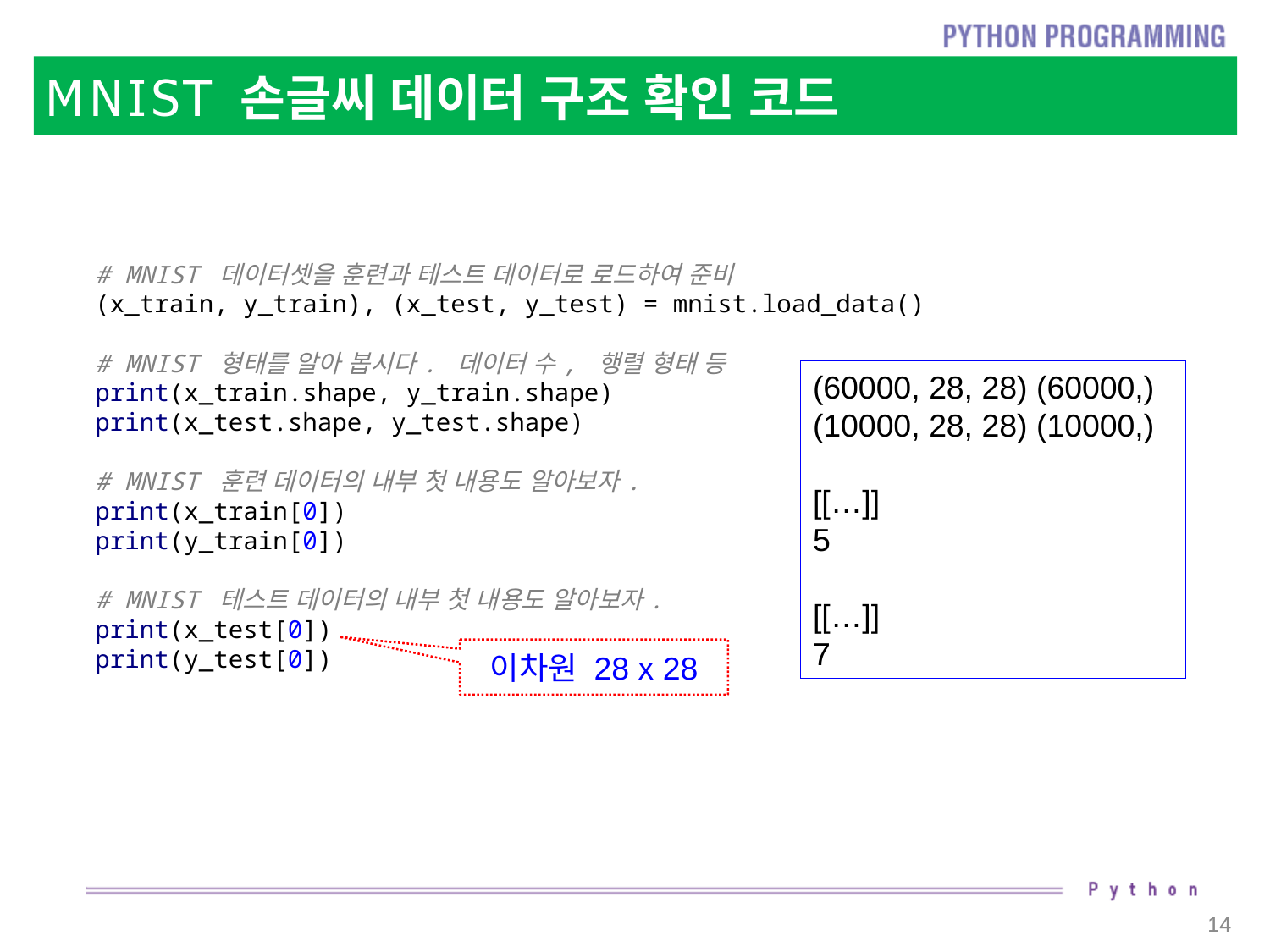

# MNIST 손글씨 데이터 구조 확인 코드

# MNIST 데이터셋을 훈련과 테스트 데이터로 로드하여 준비 (x_train, y_train), (x_test, y_test) = mnist.load_data() # MNIST 형태를 알아 봅시다. 데이터 수, 행렬 형태 등 print(x_train.shape, y_train.shape) print(x_test.shape, y_test.shape) # MNIST 훈련 데이터의 내부 첫 내용도 알아보자. print(x_train[0]) print(y_train[0]) # MNIST 테스트 데이터의 내부 첫 내용도 알아보자. print(x_test[0]) print(y_test[0])
(60000, 28, 28) (60000,)
(10000, 28, 28) (10000,)

[[…]]
5

[[…]]
7
이차원 28 x 28
14